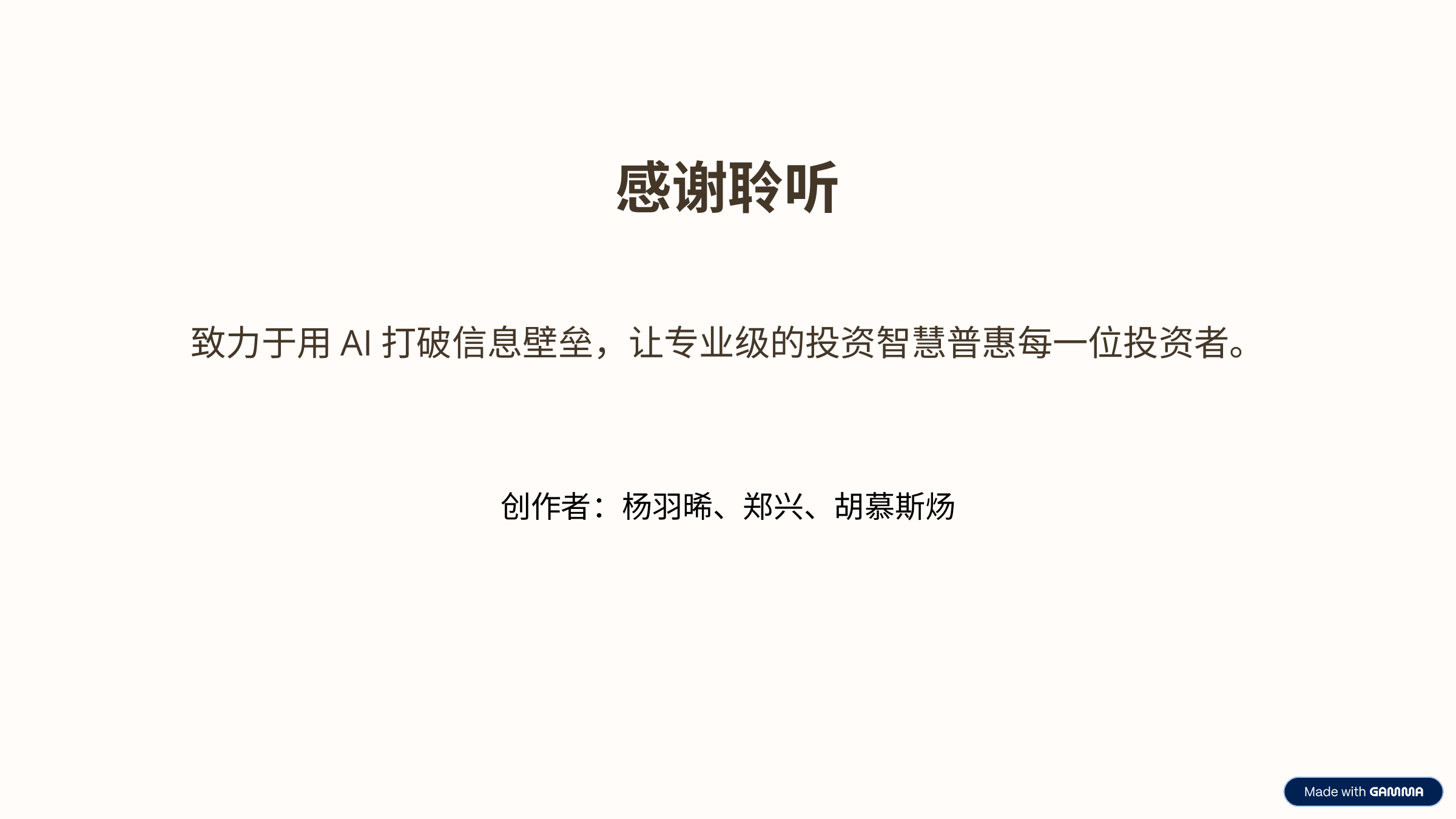

感谢聆听
致力于用AI打破信息壁垒，让专业级的投资智慧普惠每一位投资者。

创作者：杨羽晞、郑兴、胡慕斯炀